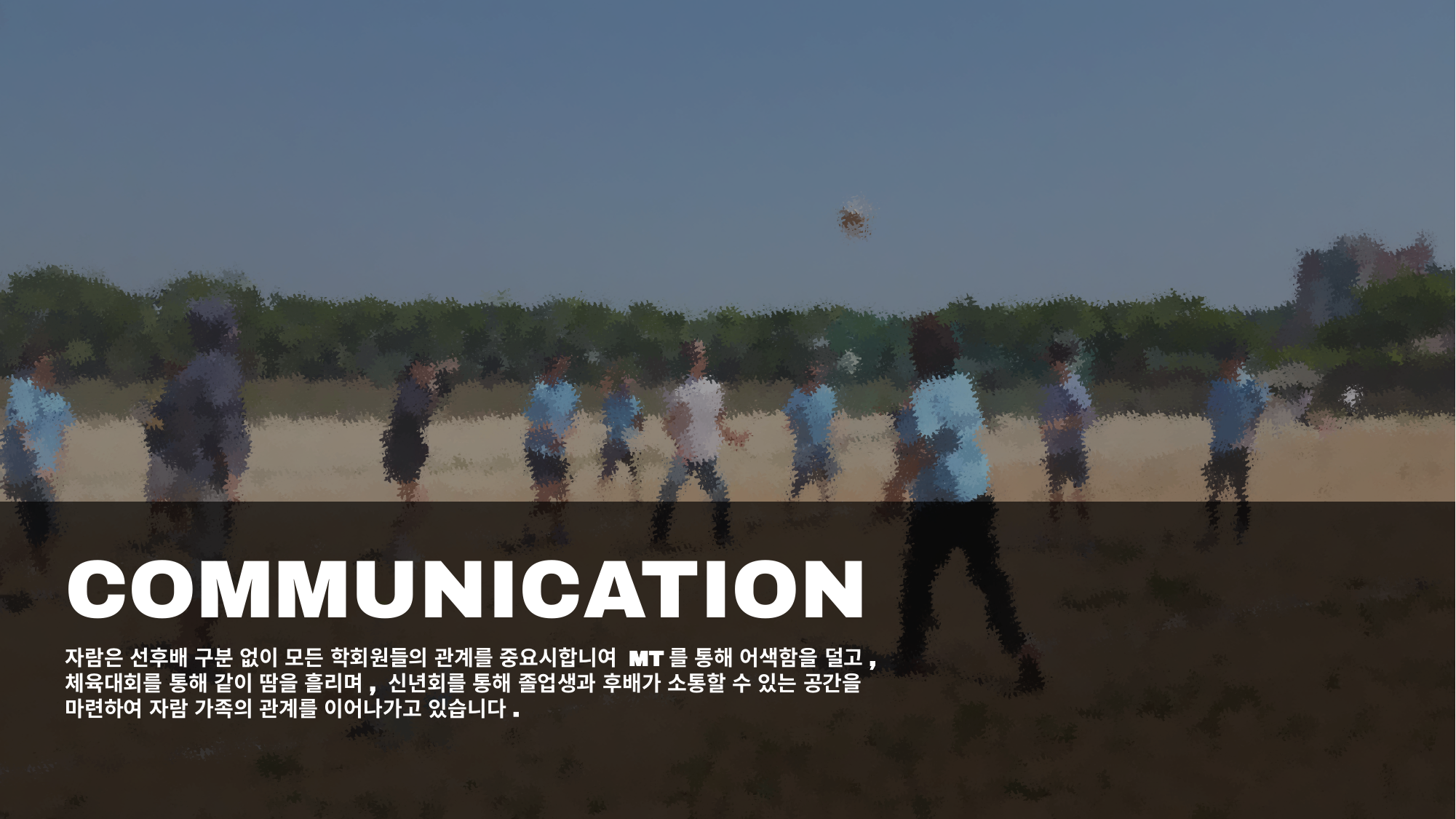

COMMUNICATION
자람은 선후배 구분 없이 모든 학회원들의 관계를 중요시합니여 MT를 통해 어색함을 덜고, 체육대회를 통해 같이 땀을 흘리며, 신년회를 통해 졸업생과 후배가 소통할 수 있는 공간을 마련하여 자람 가족의 관계를 이어나가고 있습니다.